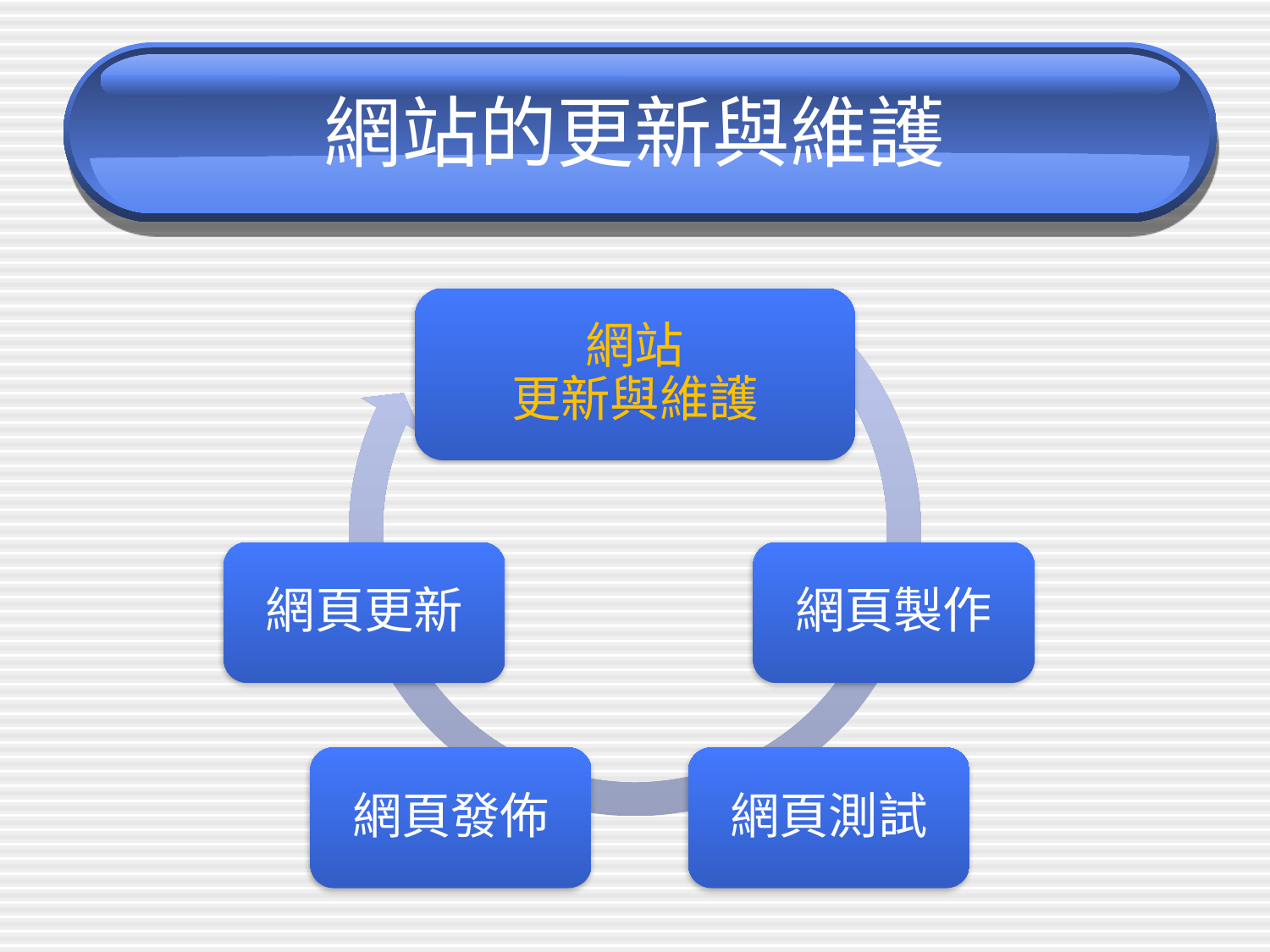

# 網站的更新與維護
網站
更新與維護
網頁製作
網頁測試
網頁發佈
網頁更新